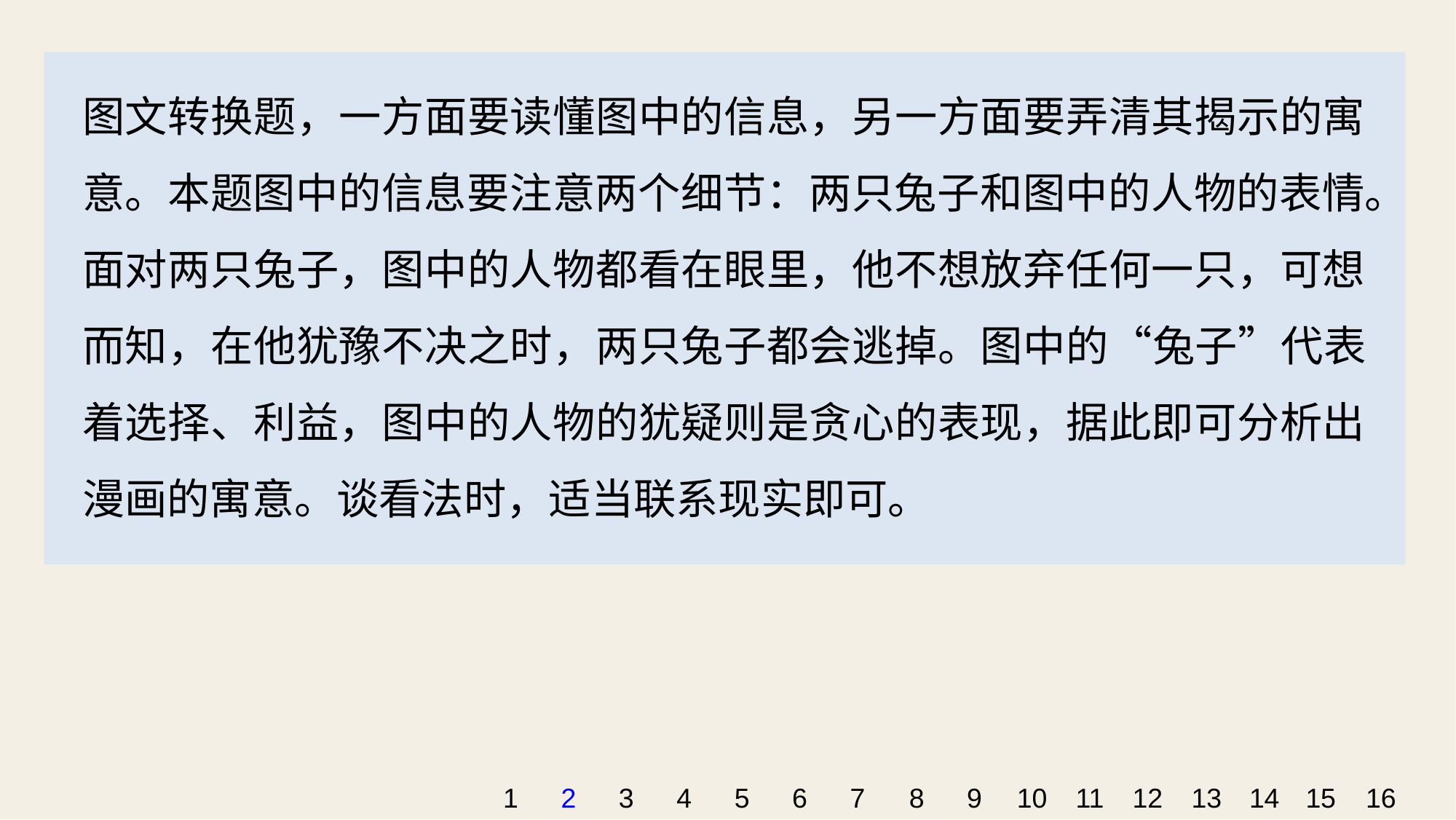

图文转换题，一方面要读懂图中的信息，另一方面要弄清其揭示的寓意。本题图中的信息要注意两个细节：两只兔子和图中的人物的表情。面对两只兔子，图中的人物都看在眼里，他不想放弃任何一只，可想而知，在他犹豫不决之时，两只兔子都会逃掉。图中的“兔子”代表着选择、利益，图中的人物的犹疑则是贪心的表现，据此即可分析出漫画的寓意。谈看法时，适当联系现实即可。
1
2
3
4
5
6
7
8
9
10
11
12
13
14
15
16